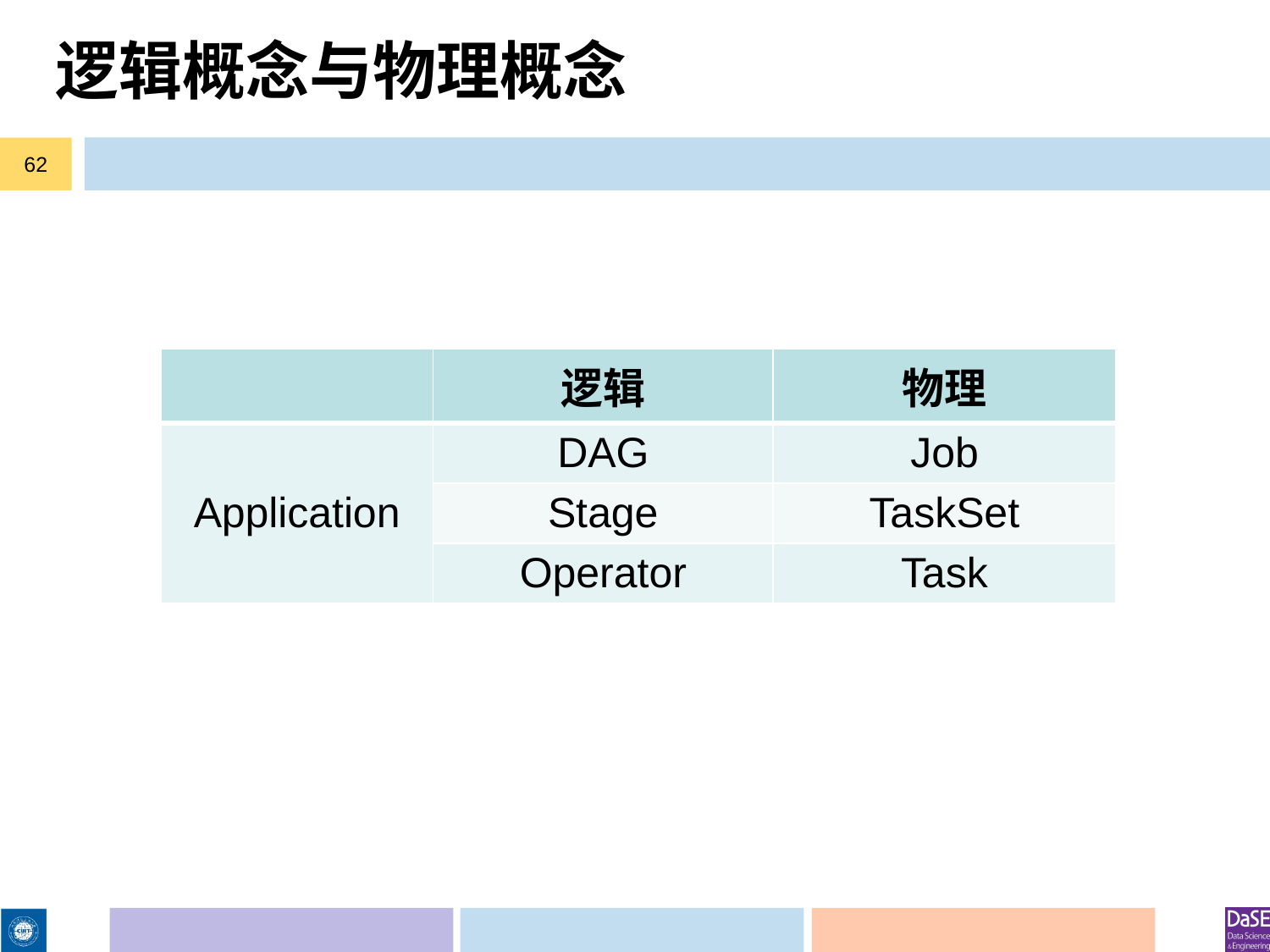

# 逻辑概念与物理概念
62
|  | 逻辑 | 物理 |
| --- | --- | --- |
| Application | DAG | Job |
|  | Stage | TaskSet |
|  | Operator | Task |